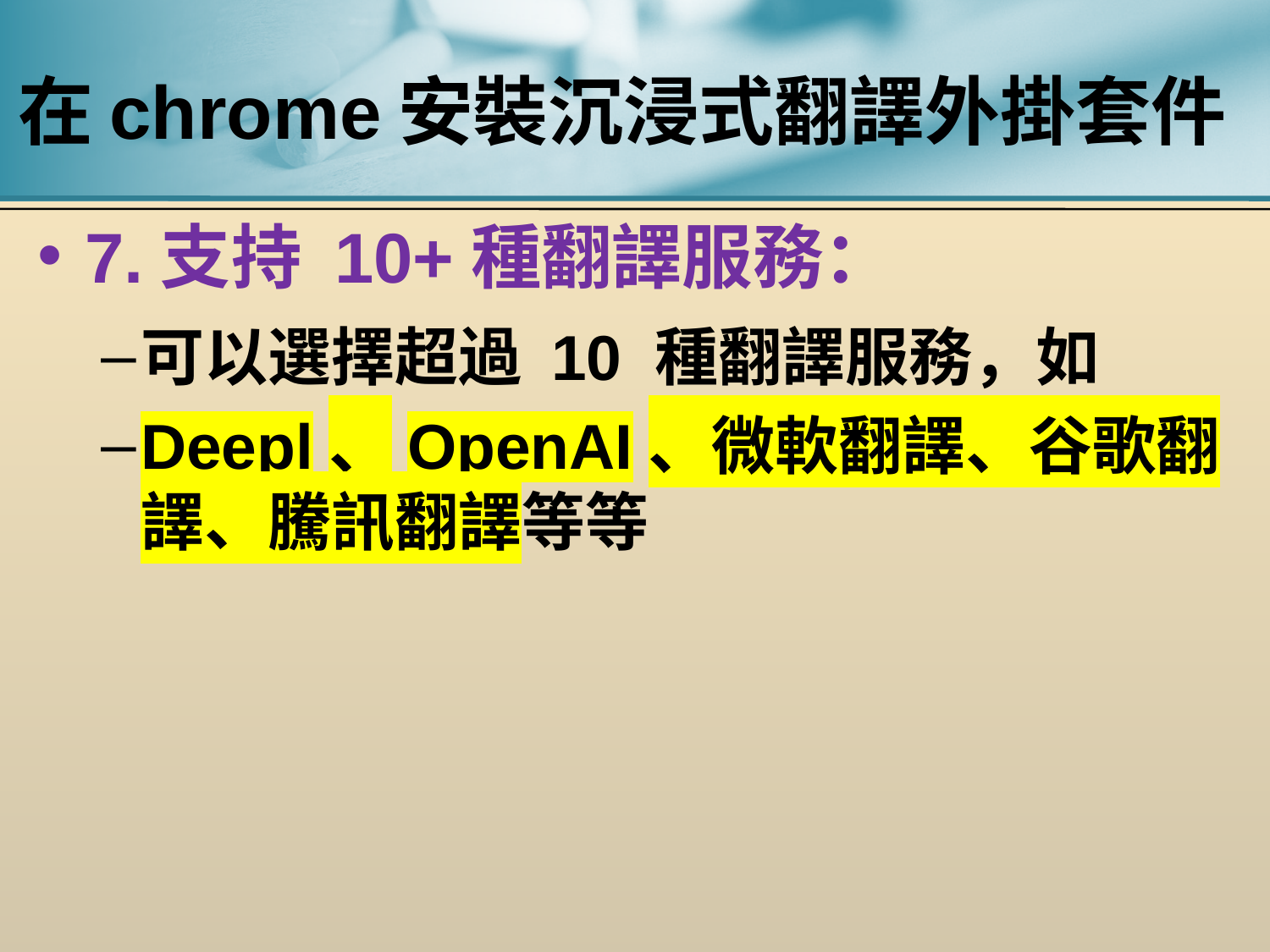

# 在chrome安裝沉浸式翻譯外掛套件
7.支持 10+種翻譯服務：
可以選擇超過 10 種翻譯服務，如
Deepl、OpenAI、微軟翻譯、谷歌翻譯、騰訊翻譯等等